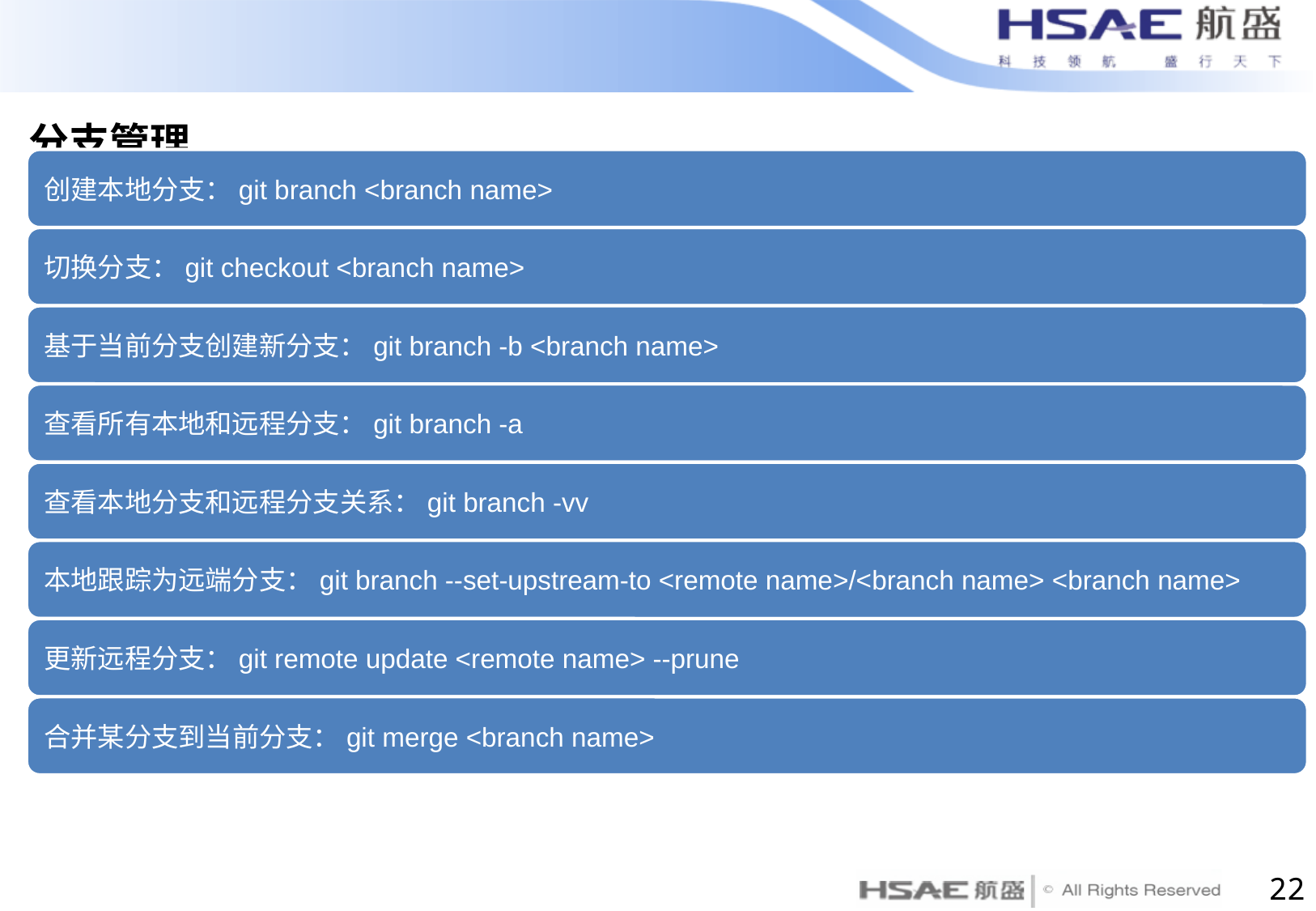

分支管理
创建本地分支：git branch <branch name>
切换分支：git checkout <branch name>
基于当前分支创建新分支：git branch -b <branch name>
查看所有本地和远程分支：git branch -a
查看本地分支和远程分支关系：git branch -vv
本地跟踪为远端分支：git branch --set-upstream-to <remote name>/<branch name> <branch name>
更新远程分支：git remote update <remote name> --prune
合并某分支到当前分支：git merge <branch name>